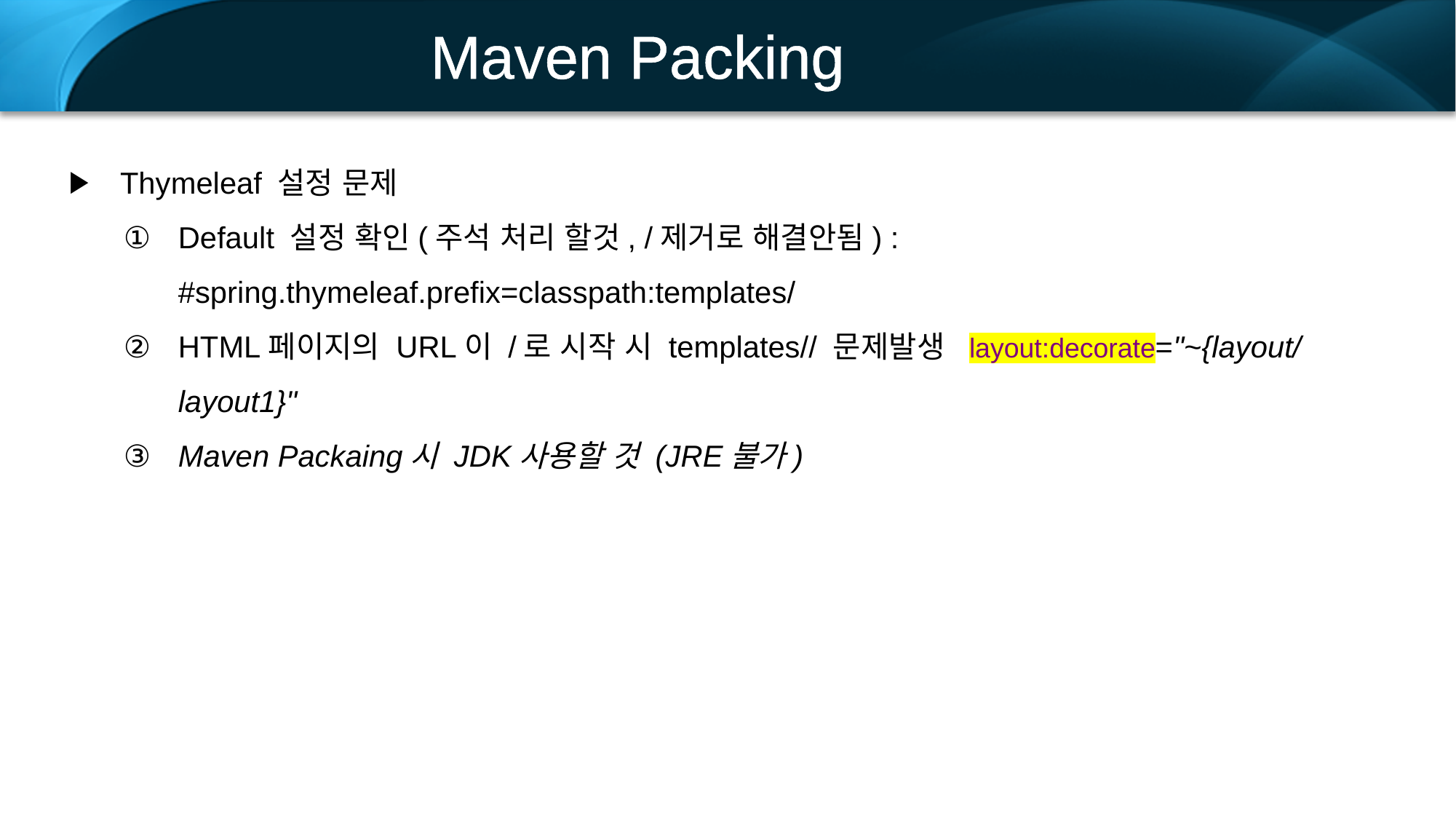

Maven Packing
 Thymeleaf 설정 문제
Default 설정 확인(주석 처리 할것, /제거로 해결안됨) : #spring.thymeleaf.prefix=classpath:templates/
HTML페이지의 URL이 /로 시작 시 templates// 문제발생  layout:decorate="~{layout/layout1}"
Maven Packaing시 JDK사용할 것 (JRE불가)